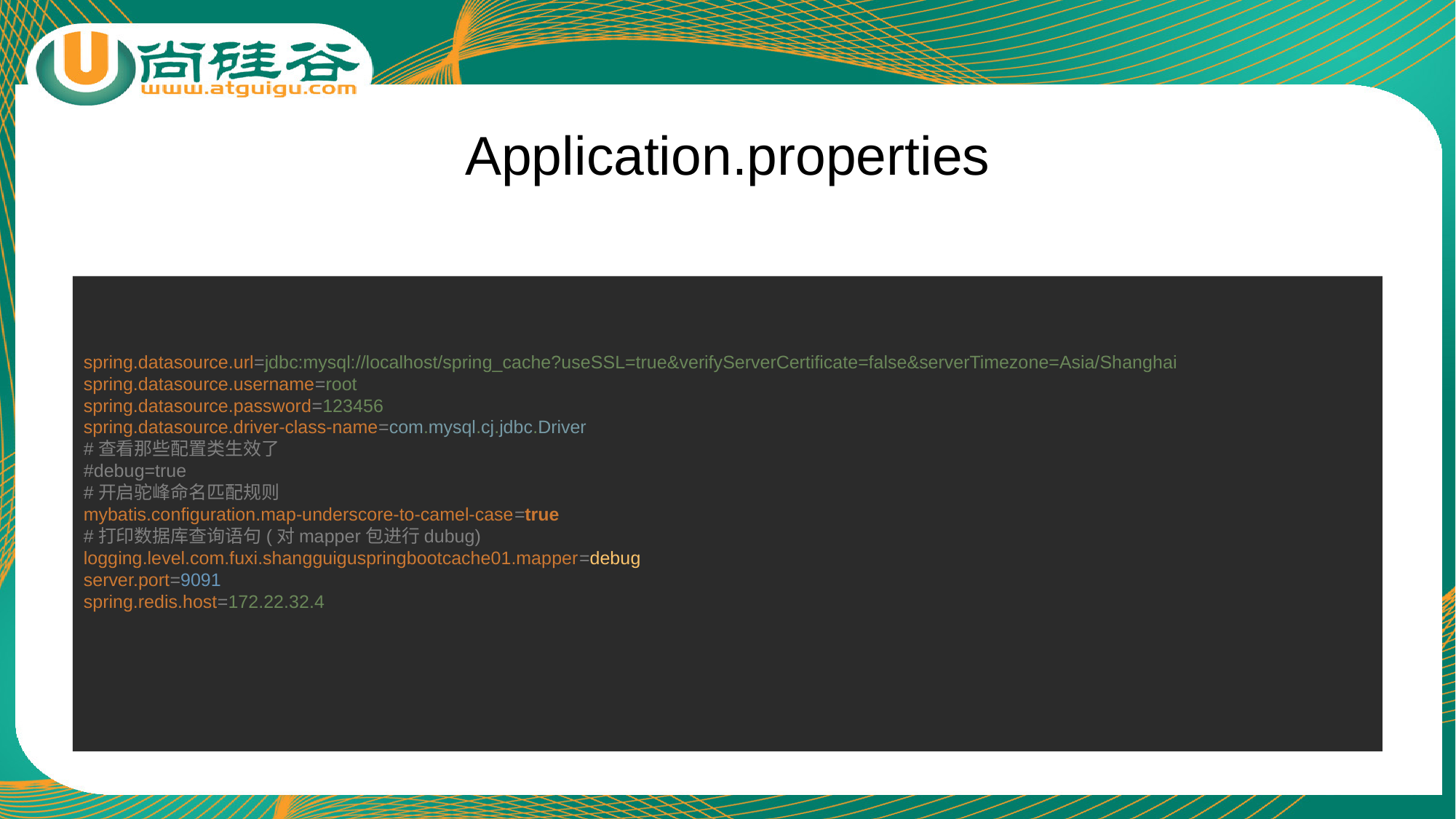

# Application.properties
spring.datasource.url=jdbc:mysql://localhost/spring_cache?useSSL=true&verifyServerCertificate=false&serverTimezone=Asia/Shanghai
spring.datasource.username=root
spring.datasource.password=123456
spring.datasource.driver-class-name=com.mysql.cj.jdbc.Driver
#查看那些配置类生效了
#debug=true
#开启驼峰命名匹配规则
mybatis.configuration.map-underscore-to-camel-case=true
#打印数据库查询语句(对mapper包进行dubug)
logging.level.com.fuxi.shangguiguspringbootcache01.mapper=debug
server.port=9091
spring.redis.host=172.22.32.4